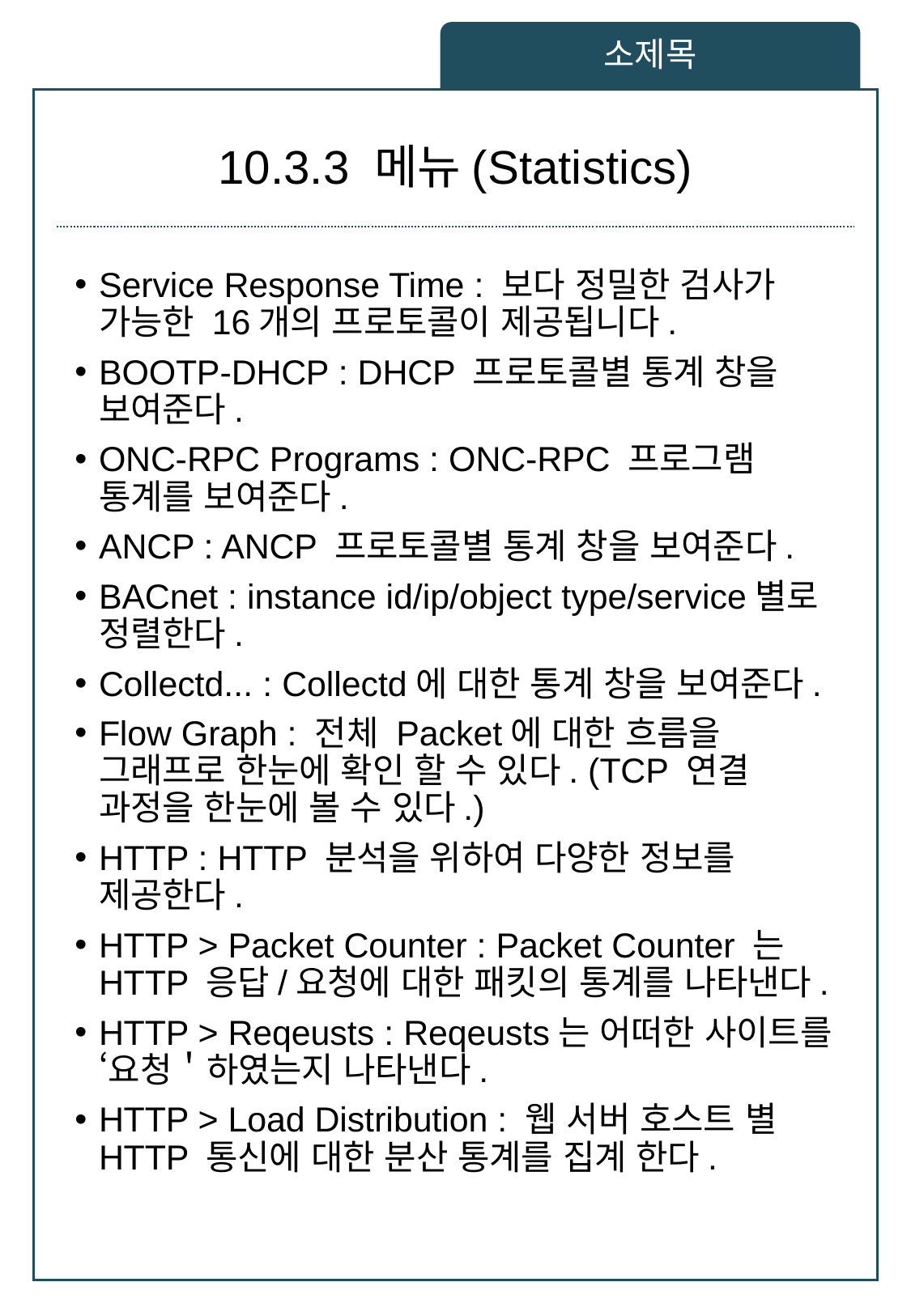

소제목

# 10.3.3 메뉴(Statistics)
Service Response Time : 보다 정밀한 검사가 가능한 16개의 프로토콜이 제공됩니다.
BOOTP-DHCP : DHCP 프로토콜별 통계 창을 보여준다.
ONC-RPC Programs : ONC-RPC 프로그램 통계를 보여준다.
ANCP : ANCP 프로토콜별 통계 창을 보여준다.
BACnet : instance id/ip/object type/service별로 정렬한다.
Collectd... : Collectd에 대한 통계 창을 보여준다.
Flow Graph : 전체 Packet에 대한 흐름을 그래프로 한눈에 확인 할 수 있다. (TCP 연결 과정을 한눈에 볼 수 있다.)
HTTP : HTTP 분석을 위하여 다양한 정보를 제공한다.
HTTP > Packet Counter : Packet Counter 는 HTTP 응답/요청에 대한 패킷의 통계를 나타낸다.
HTTP > Reqeusts : Reqeusts는 어떠한 사이트를 ‘요청＇하였는지 나타낸다.
HTTP > Load Distribution : 웹 서버 호스트 별 HTTP 통신에 대한 분산 통계를 집계 한다.